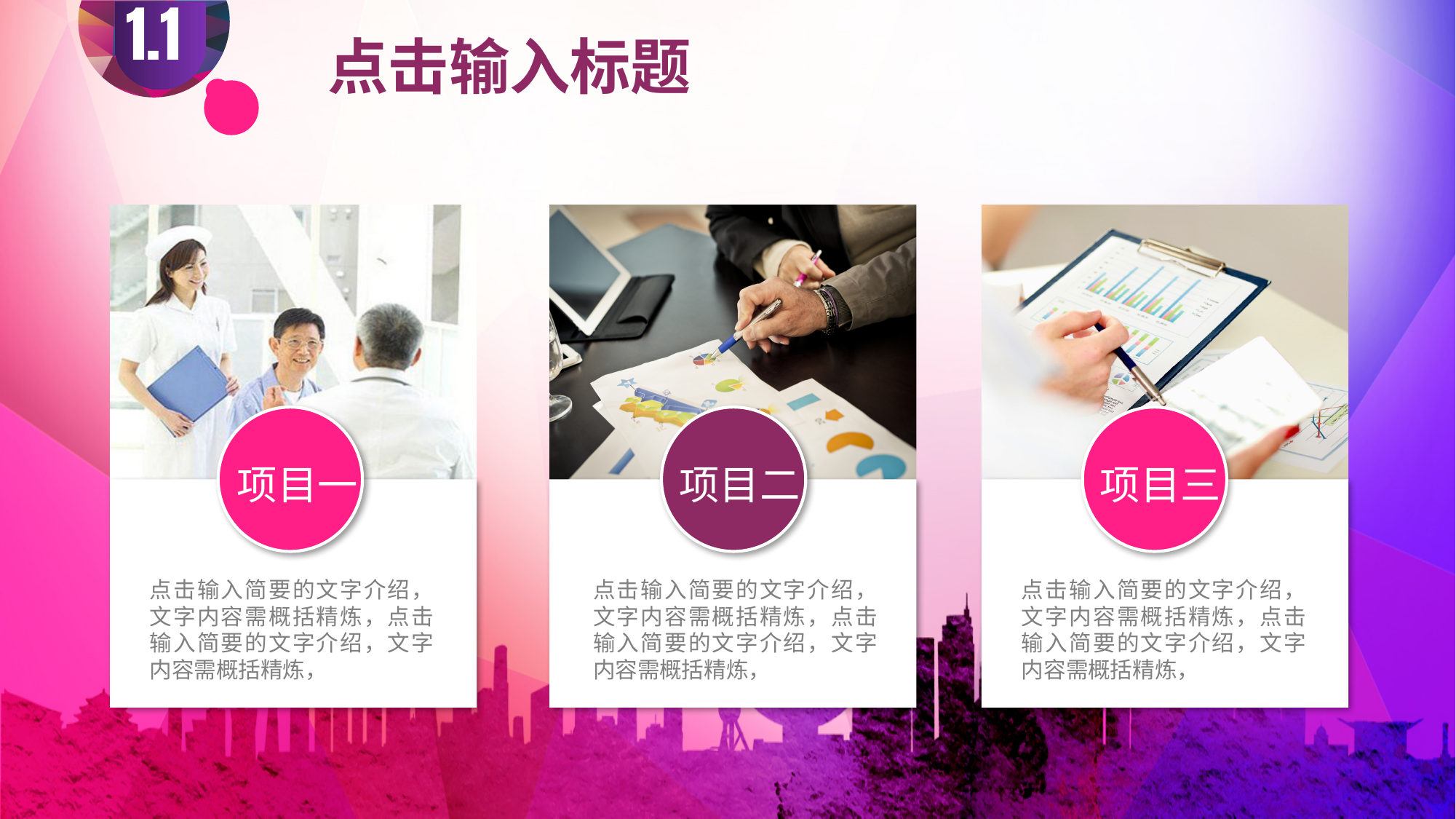

1.1
1.1

点击输入标题

项目二

项目三
项目一

点击输入简要的文字介绍，文字内容需概括精炼，点击输入简要的文字介绍，文字内容需概括精炼，

点击输入简要的文字介绍，文字内容需概括精炼，点击输入简要的文字介绍，文字内容需概括精炼，

点击输入简要的文字介绍，文字内容需概括精炼，点击输入简要的文字介绍，文字内容需概括精炼，